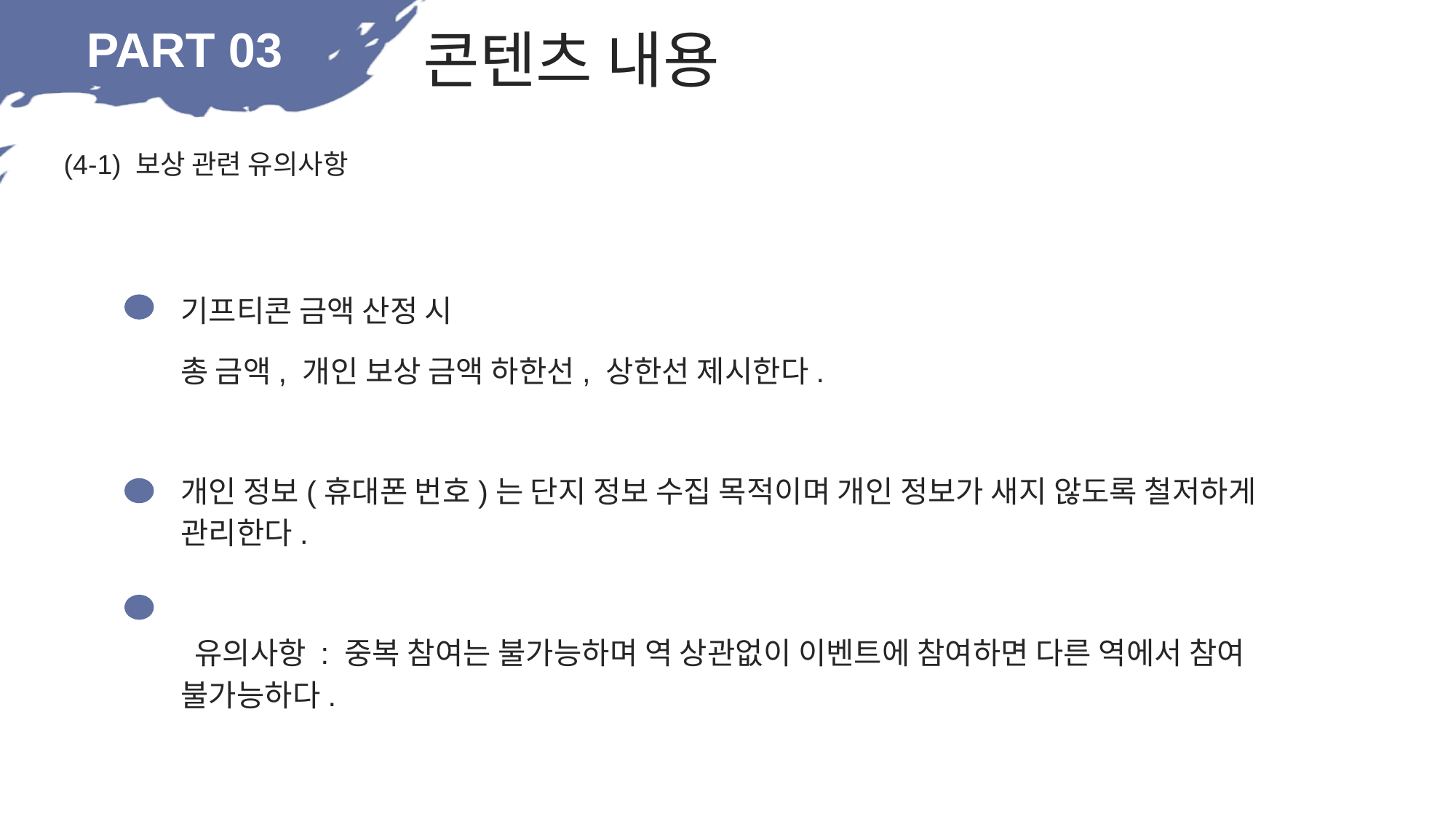

콘텐츠 내용
# (4-1) 보상 관련 유의사항
기프티콘 금액 산정 시
총 금액, 개인 보상 금액 하한선, 상한선 제시한다.

개인 정보(휴대폰 번호)는 단지 정보 수집 목적이며 개인 정보가 새지 않도록 철저하게 관리한다.

 유의사항 : 중복 참여는 불가능하며 역 상관없이 이벤트에 참여하면 다른 역에서 참여 불가능하다.